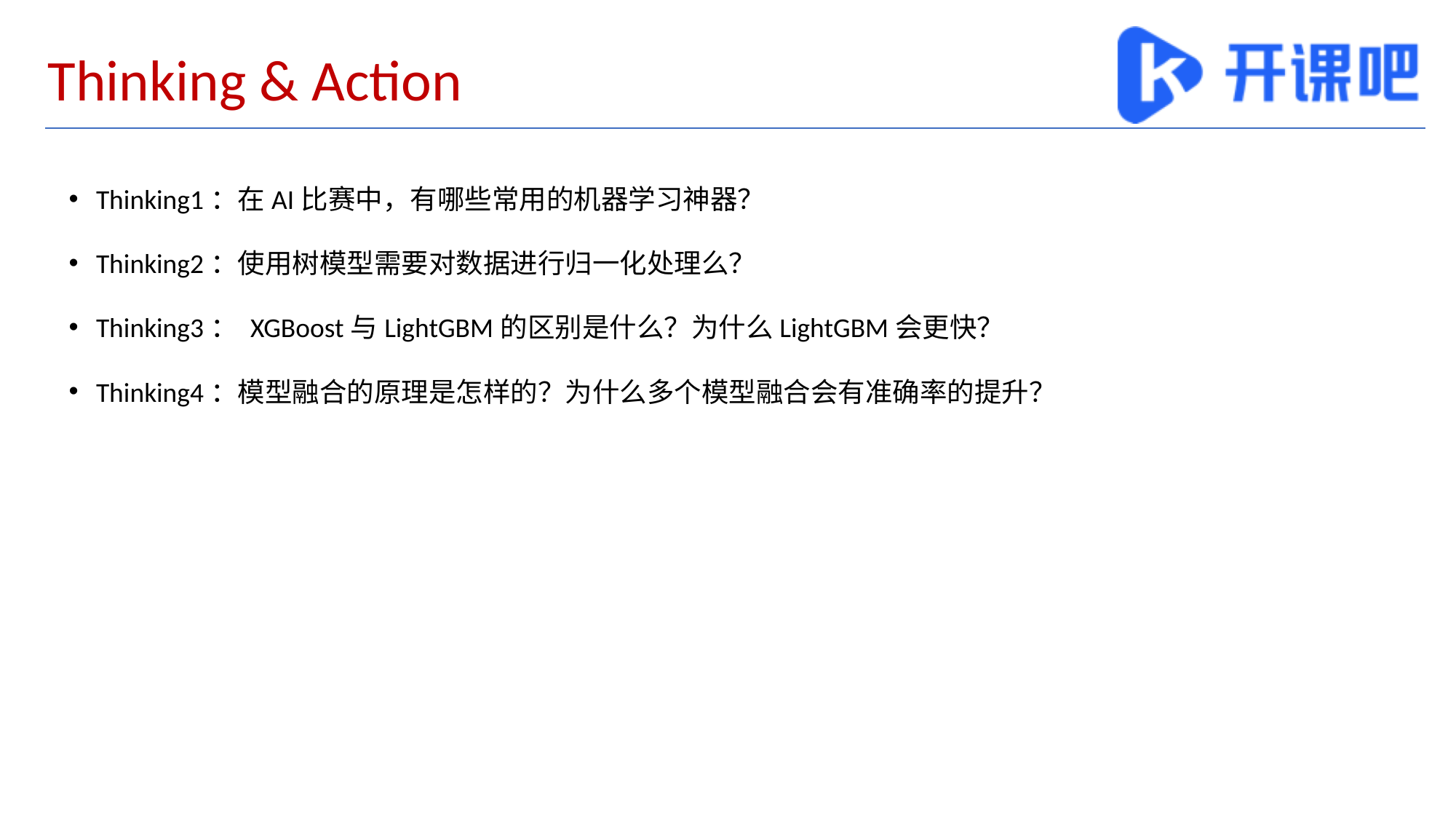

# Thinking & Action
Thinking1：在AI比赛中，有哪些常用的机器学习神器？
Thinking2：使用树模型需要对数据进行归一化处理么？
Thinking3： XGBoost与LightGBM的区别是什么？为什么LightGBM会更快？
Thinking4：模型融合的原理是怎样的？为什么多个模型融合会有准确率的提升？